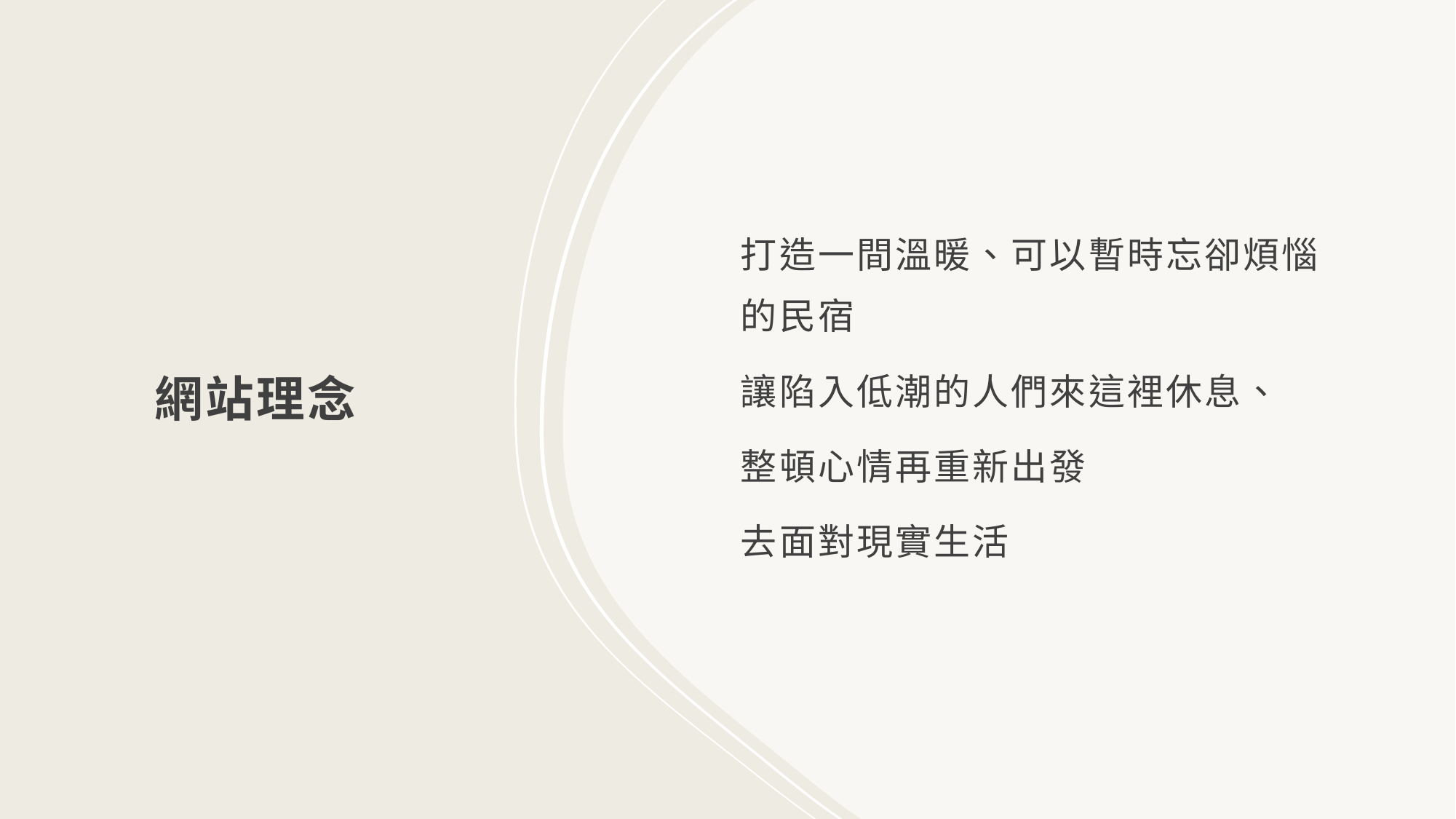

# 網站理念
打造一間溫暖、可以暫時忘卻煩惱的民宿
讓陷入低潮的人們來這裡休息、
整頓心情再重新出發
去面對現實生活